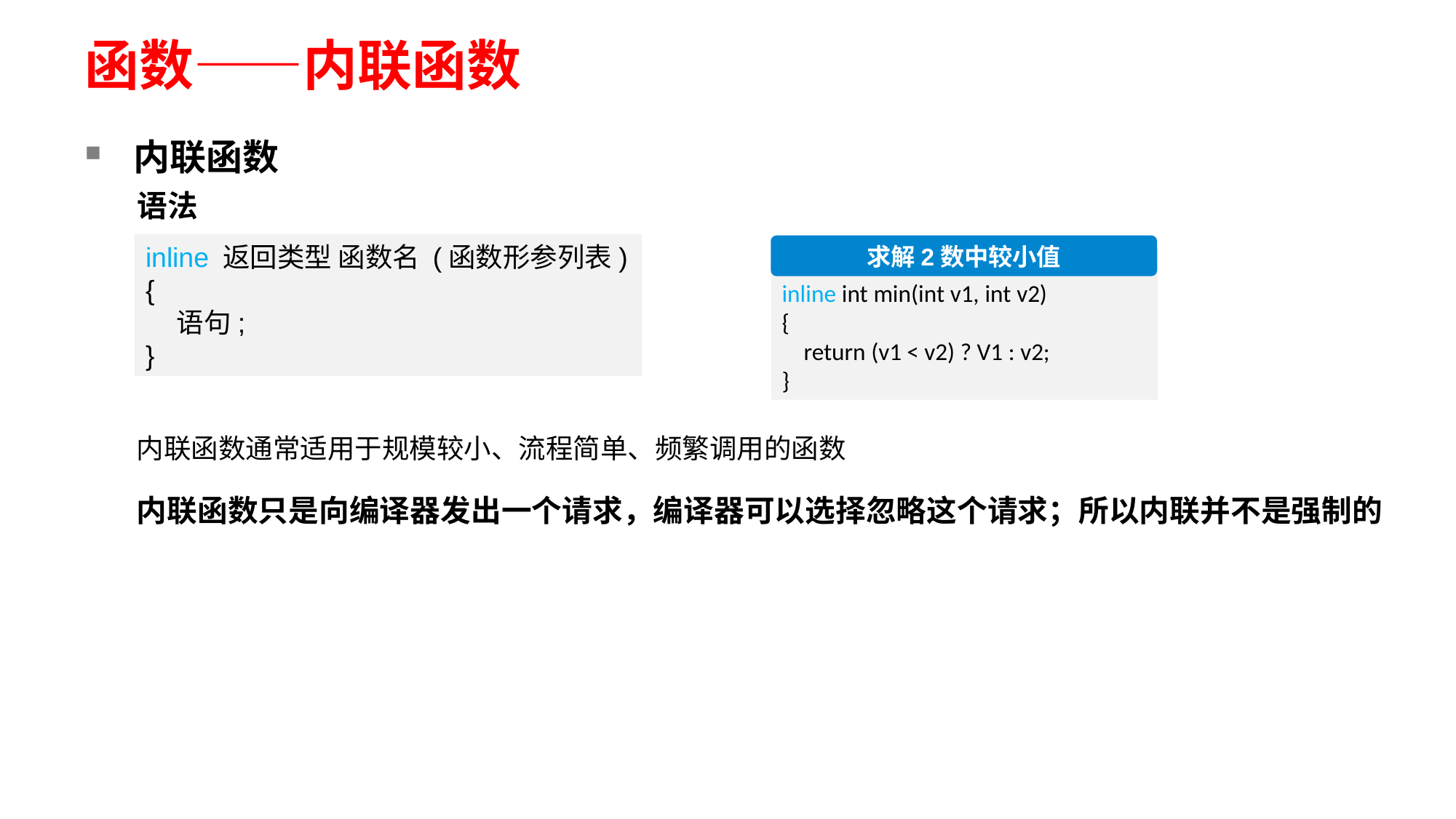

# 函数——内联函数
内联函数
语法
inline 返回类型 函数名 (函数形参列表)
{
    语句;
}
求解2数中较小值
inline int min(int v1, int v2)
{
    return (v1 < v2) ? V1 : v2;
}
内联函数通常适用于规模较小、流程简单、频繁调用的函数
内联函数只是向编译器发出一个请求，编译器可以选择忽略这个请求；所以内联并不是强制的